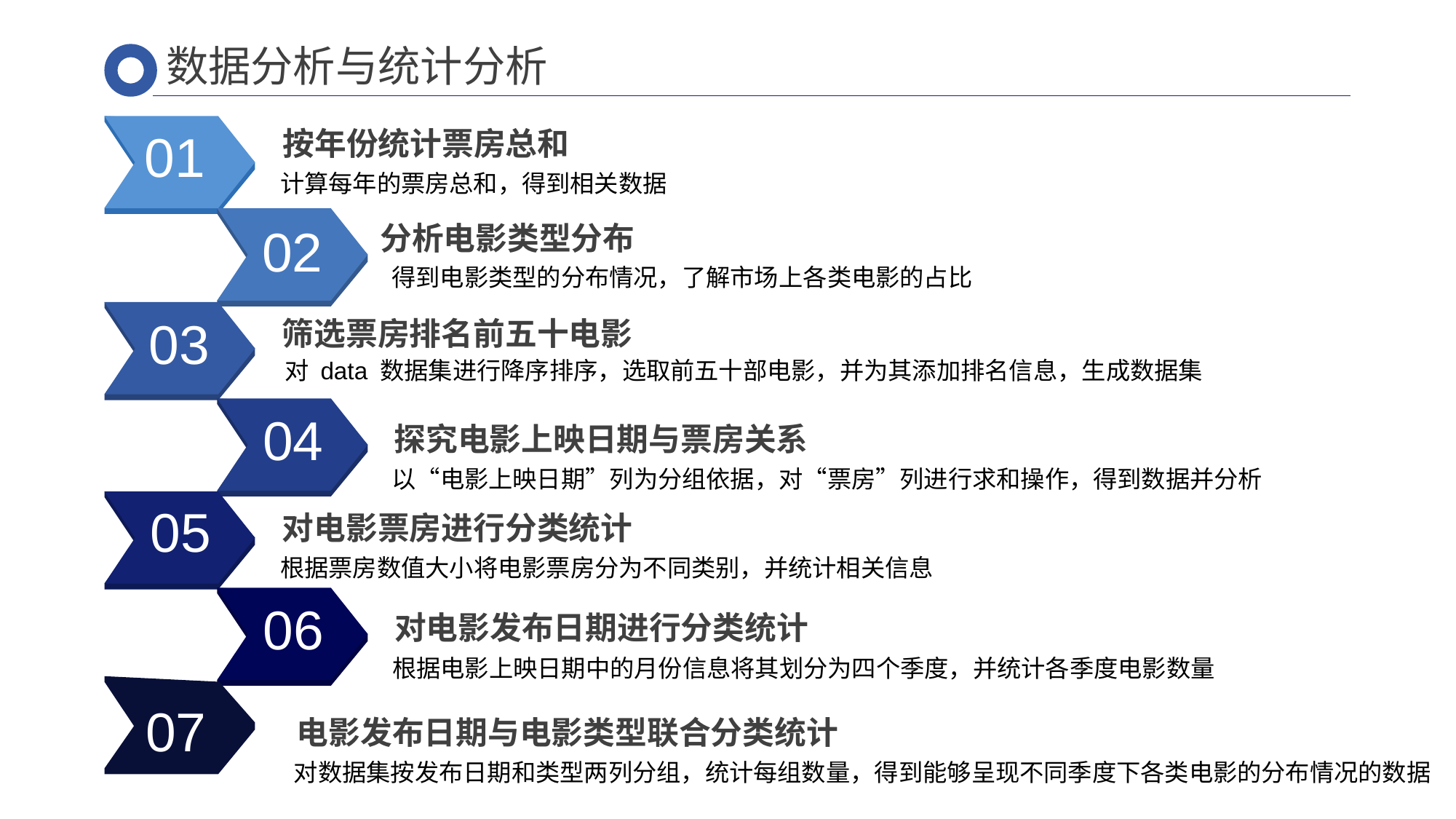

数据分析与统计分析

01
按年份统计票房总和
计算每年的票房总和，得到相关数据

02
分析电影类型分布
得到电影类型的分布情况，了解市场上各类电影的占比

03
筛选票房排名前五十电影

对 data 数据集进行降序排序，选取前五十部电影，并为其添加排名信息，生成数据集

04
探究电影上映日期与票房关系
以“电影上映日期”列为分组依据，对“票房”列进行求和操作，得到数据并分析

05
对电影票房进行分类统计
根据票房数值大小将电影票房分为不同类别，并统计相关信息

06
对电影发布日期进行分类统计
根据电影上映日期中的月份信息将其划分为四个季度，并统计各季度电影数量

07
电影发布日期与电影类型联合分类统计
对数据集按发布日期和类型两列分组，统计每组数量，得到能够呈现不同季度下各类电影的分布情况的数据